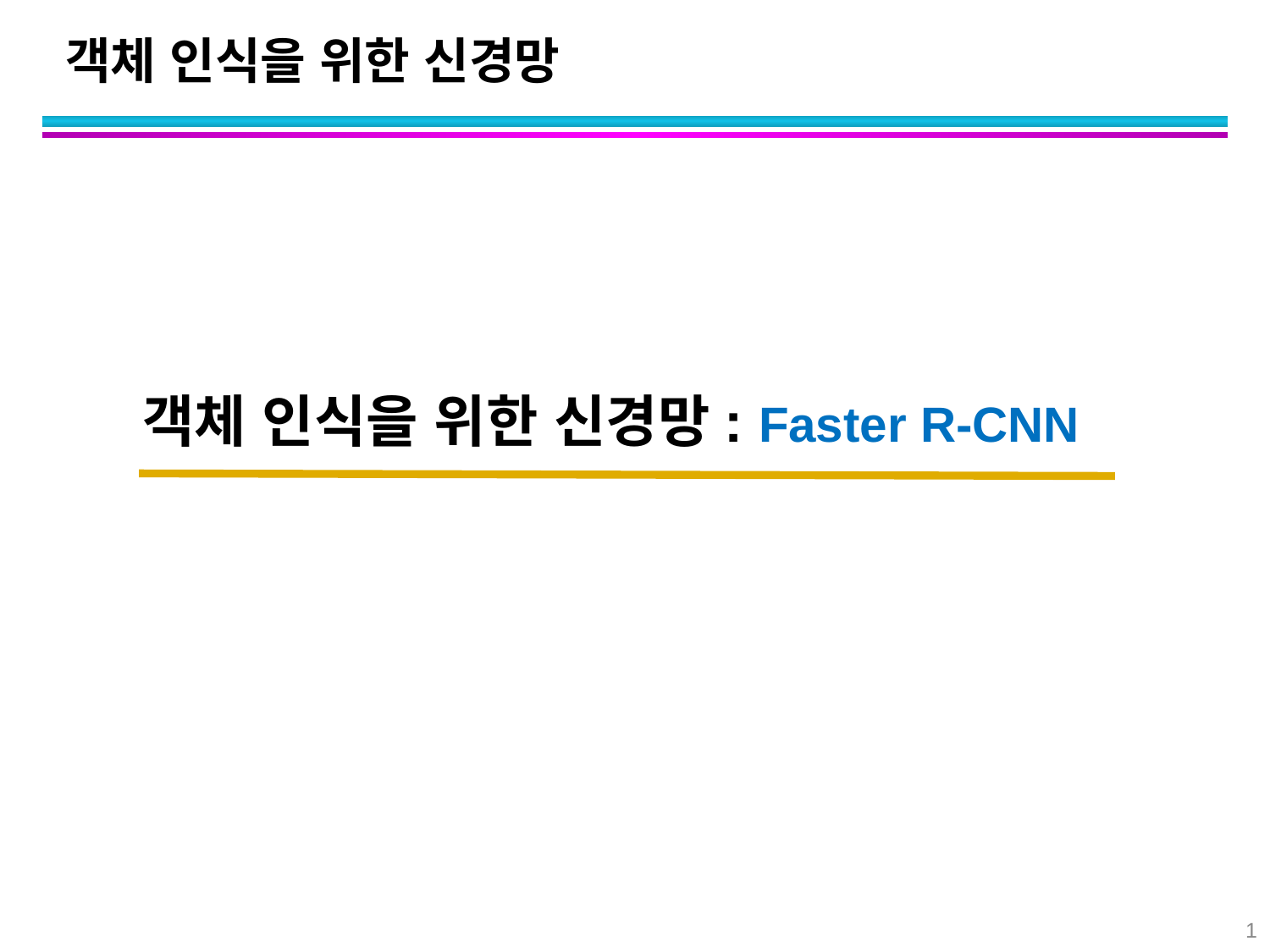

객체 인식을 위한 신경망
# 객체 인식을 위한 신경망: Faster R-CNN
1